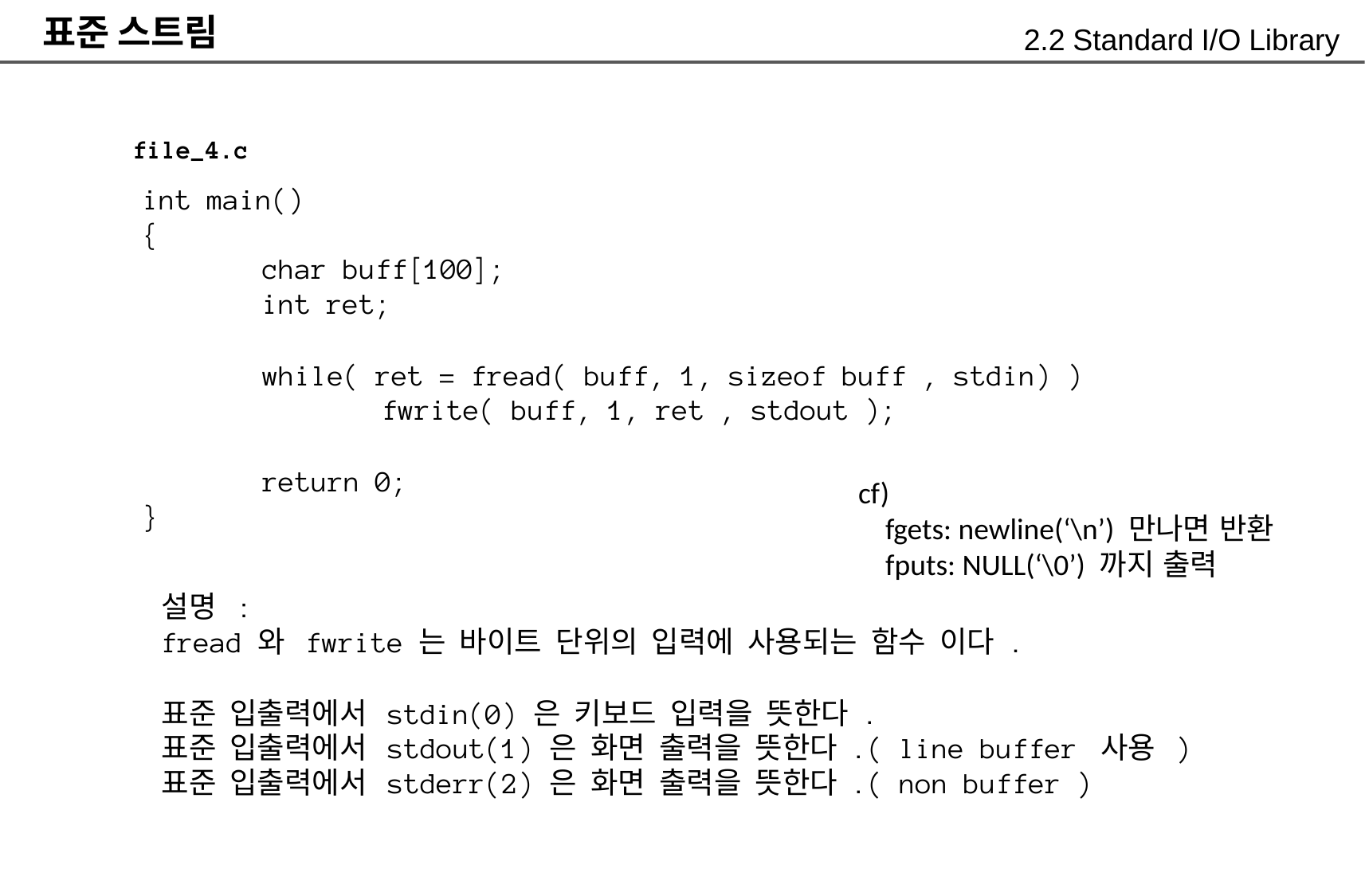

표준 스트림
2.2 Standard I/O Library

file_4.c

	int  main()
	{
			char  buff[100];
			int  ret;

			while(  ret  =  fread(  buff,  1,  sizeof  buff  ,  stdin)  )
				fwrite(  buff,  1,  ret  ,  stdout  );

			return  0;
	}

		설명  :
		fread 와  fwrite 는  바이트  단위의  입력에  사용되는  함수  이다 .

		표준  입출력에서  stdin(0) 은  키보드  입력을  뜻한다 .
		표준  입출력에서  stdout(1) 은  화면  출력을  뜻한다 .(  line  buffer  사용  )
		표준  입출력에서  stderr(2) 은  화면  출력을  뜻한다 .(  non  buffer  )

cf)
    fgets: newline(‘\n’) 만나면 반환
    fputs: NULL(‘\0’) 까지 출력